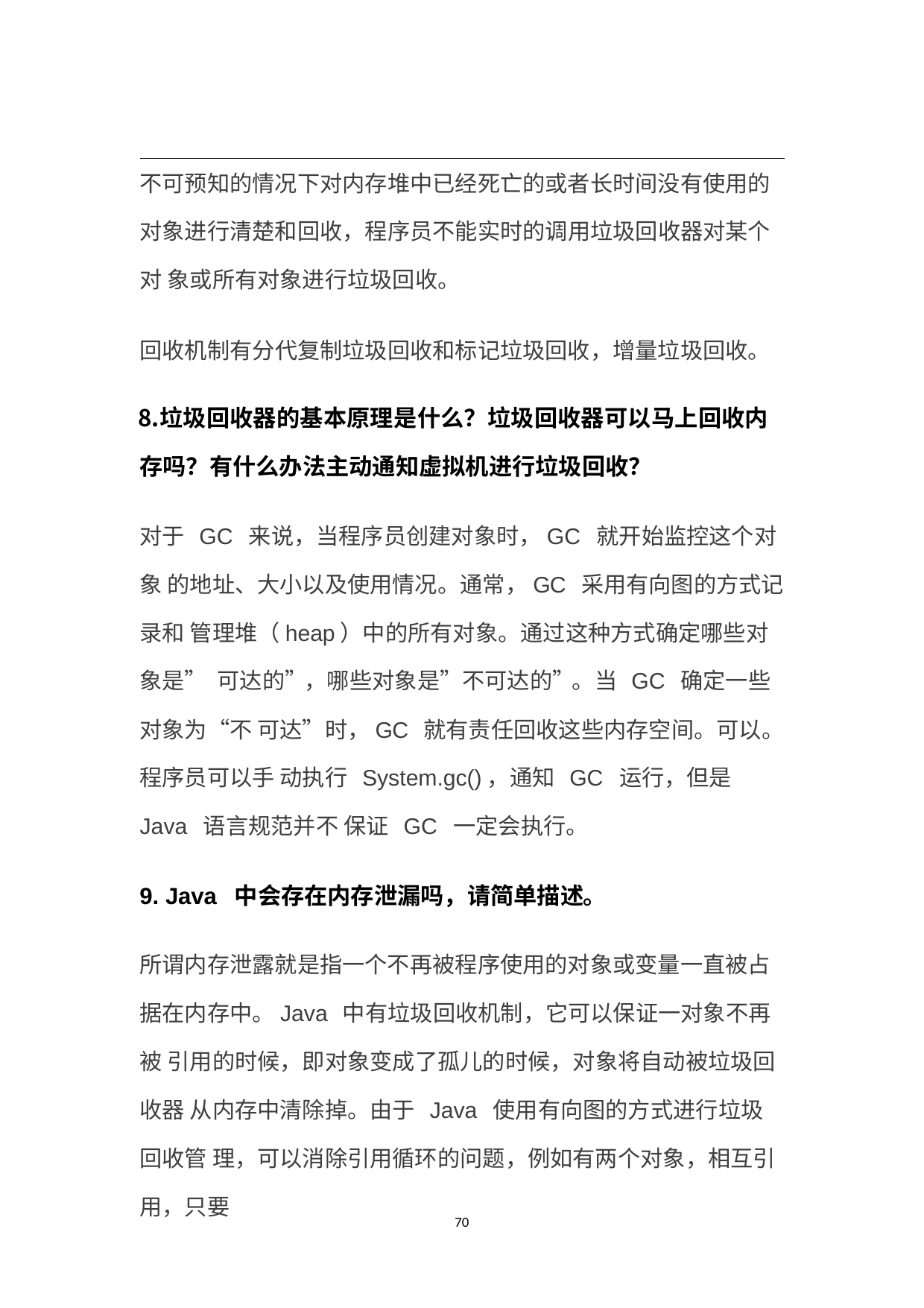

不可预知的情况下对内存堆中已经死亡的或者长时间没有使用的
对象进行清楚和回收，程序员不能实时的调用垃圾回收器对某个对 象或所有对象进行垃圾回收。

回收机制有分代复制垃圾回收和标记垃圾回收，增量垃圾回收。
垃圾回收器的基本原理是什么？垃圾回收器可以马上回收内 存吗？有什么办法主动通知虚拟机进行垃圾回收？
对于 GC 来说，当程序员创建对象时，GC 就开始监控这个对象 的地址、大小以及使用情况。通常，GC 采用有向图的方式记录和 管理堆（heap）中的所有对象。通过这种方式确定哪些对象是”  可达的”，哪些对象是”不可达的”。当 GC 确定一些对象为“不 可达”时，GC 就有责任回收这些内存空间。可以。程序员可以手 动执行 System.gc()，通知 GC 运行，但是 Java 语言规范并不 保证 GC 一定会执行。

Java 中会存在内存泄漏吗，请简单描述。
所谓内存泄露就是指一个不再被程序使用的对象或变量一直被占 据在内存中。Java 中有垃圾回收机制，它可以保证一对象不再被 引用的时候，即对象变成了孤儿的时候，对象将自动被垃圾回收器 从内存中清除掉。由于 Java 使用有向图的方式进行垃圾回收管 理，可以消除引用循环的问题，例如有两个对象，相互引用，只要
70